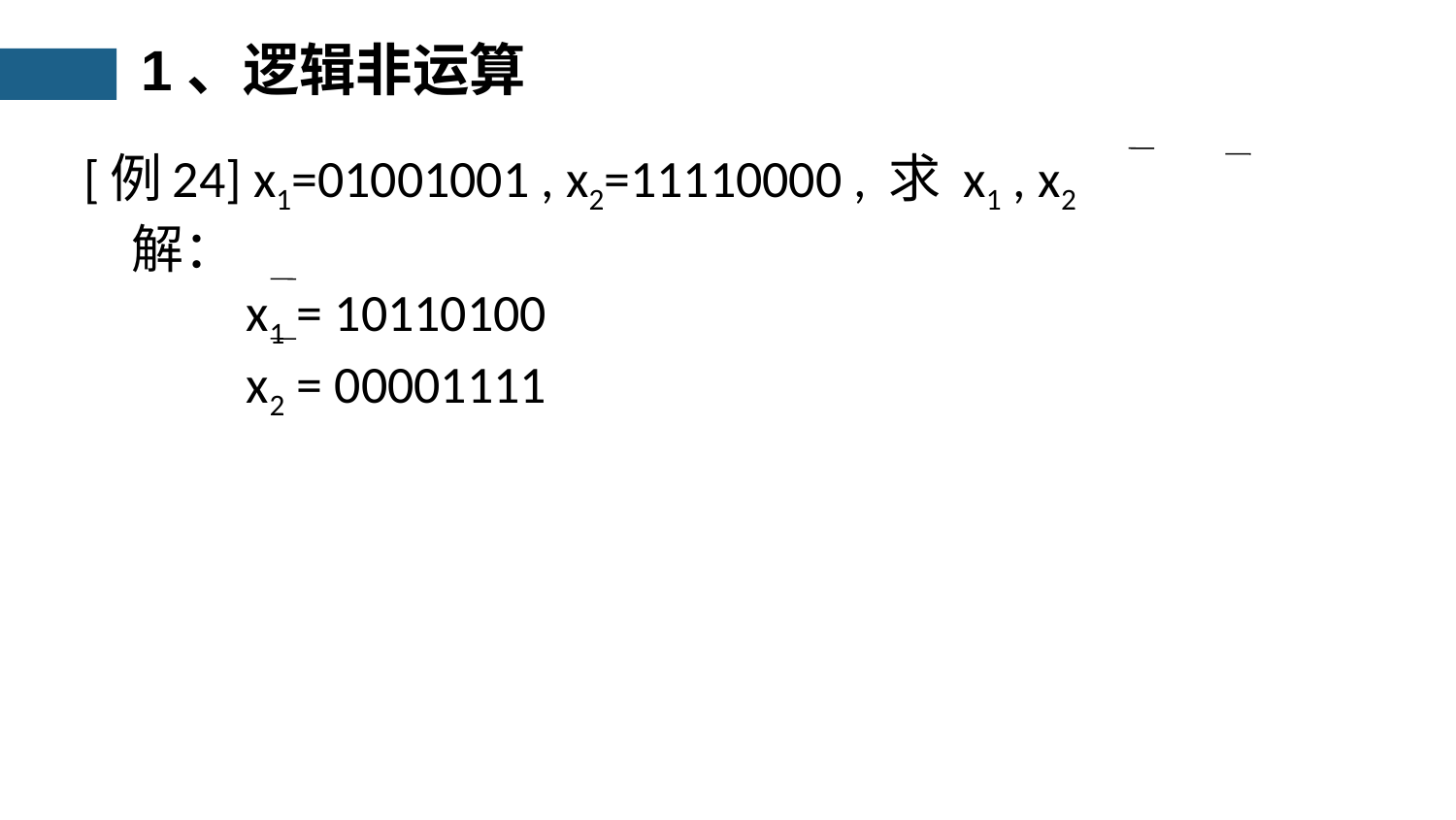

1、逻辑非运算
[例24] x1=01001001 , x2=11110000 , 求 x1 , x2
解：
　　x1 = 10110100
　　x2 = 00001111